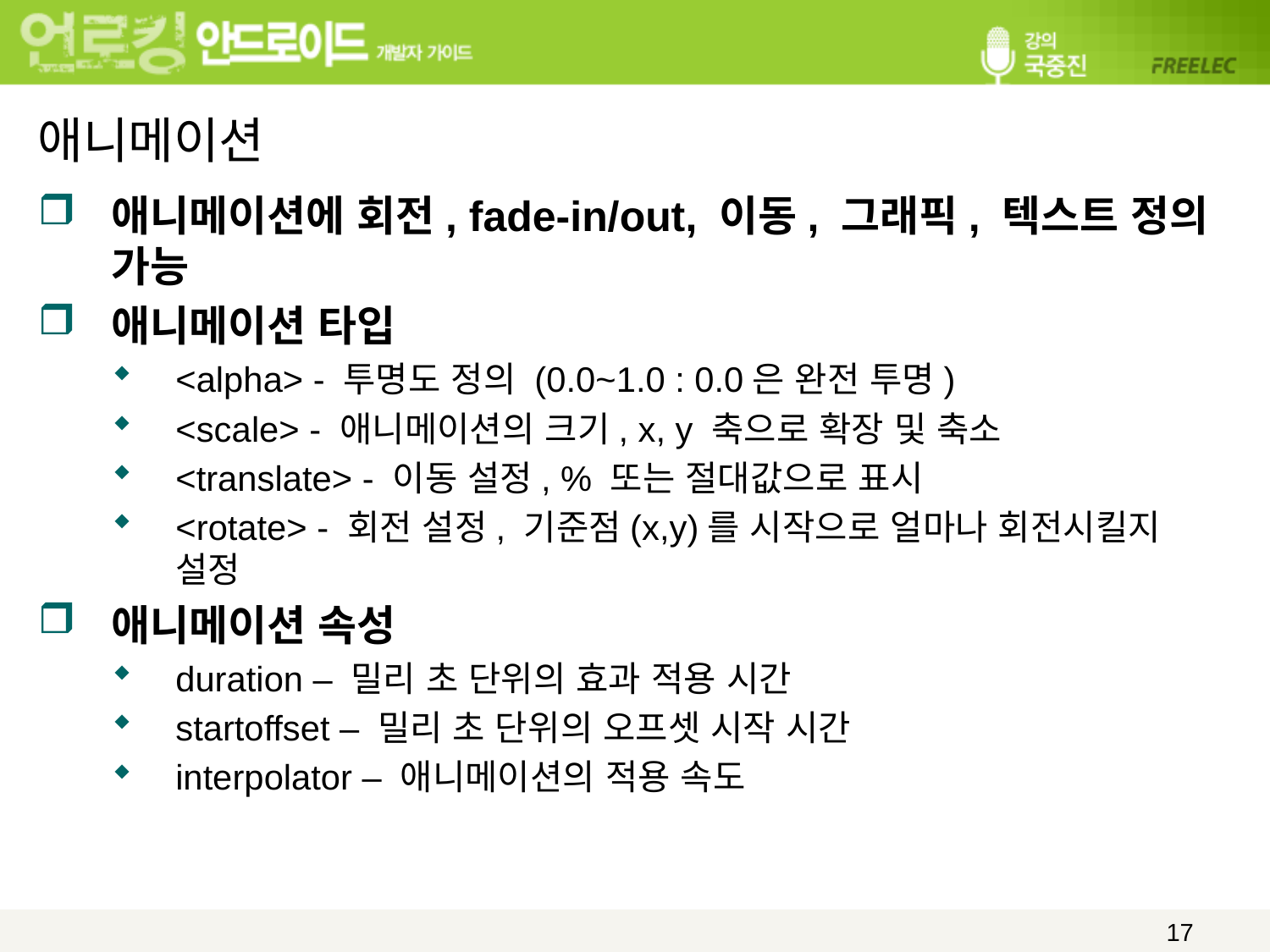

# 애니메이션
애니메이션에 회전, fade-in/out, 이동, 그래픽, 텍스트 정의 가능
애니메이션 타입
<alpha> - 투명도 정의 (0.0~1.0 : 0.0은 완전 투명)
<scale> - 애니메이션의 크기, x, y 축으로 확장 및 축소
<translate> - 이동 설정, % 또는 절대값으로 표시
<rotate> - 회전 설정, 기준점(x,y)를 시작으로 얼마나 회전시킬지 설정
애니메이션 속성
duration – 밀리 초 단위의 효과 적용 시간
startoffset – 밀리 초 단위의 오프셋 시작 시간
interpolator – 애니메이션의 적용 속도
17